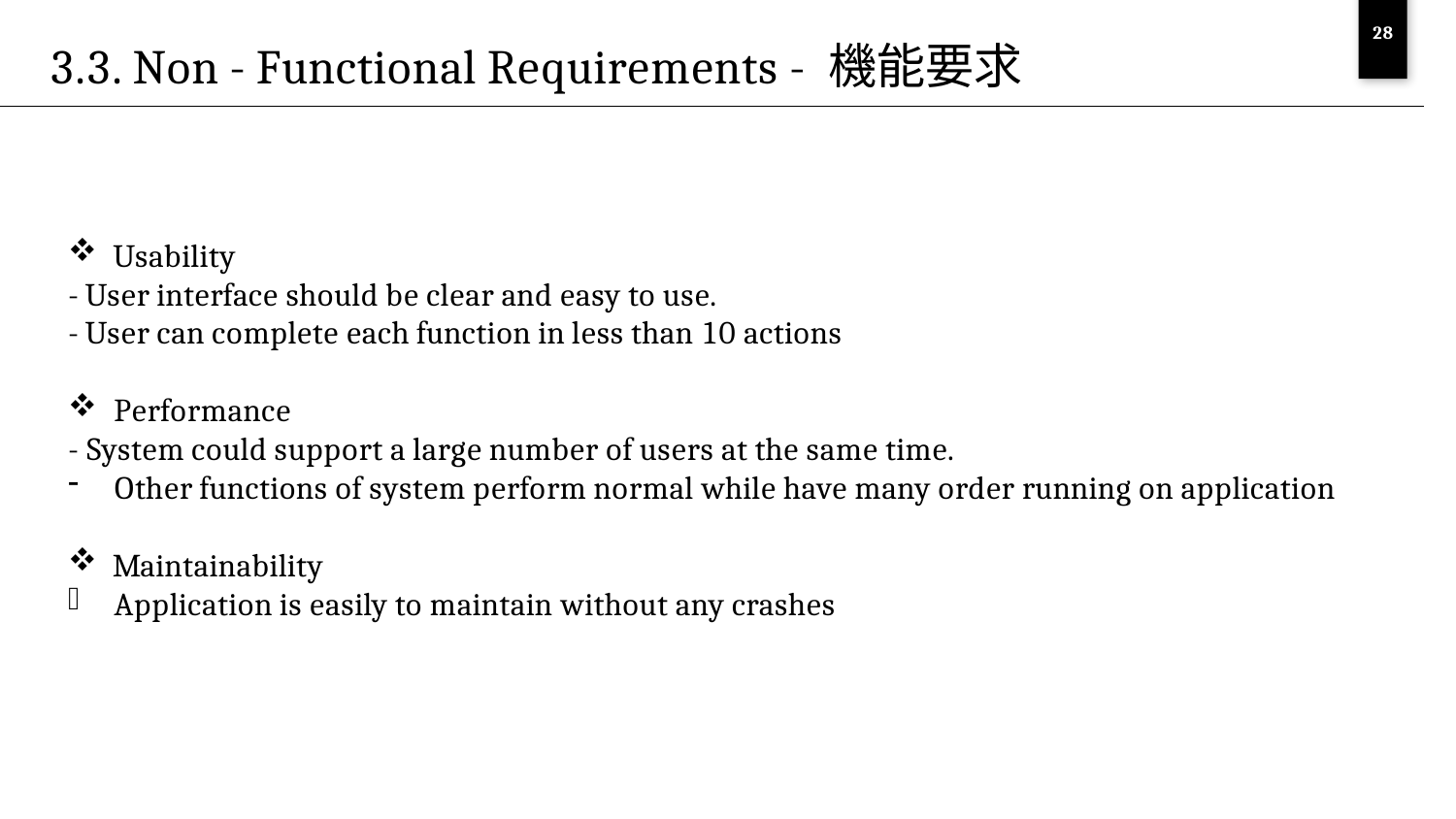

28
3.3. Non - Functional Requirements - 機能要求
Usability
- User interface should be clear and easy to use.
- User can complete each function in less than 10 actions

Performance
- System could support a large number of users at the same time.
Other functions of system perform normal while have many order running on application

Maintainability
Application is easily to maintain without any crashes